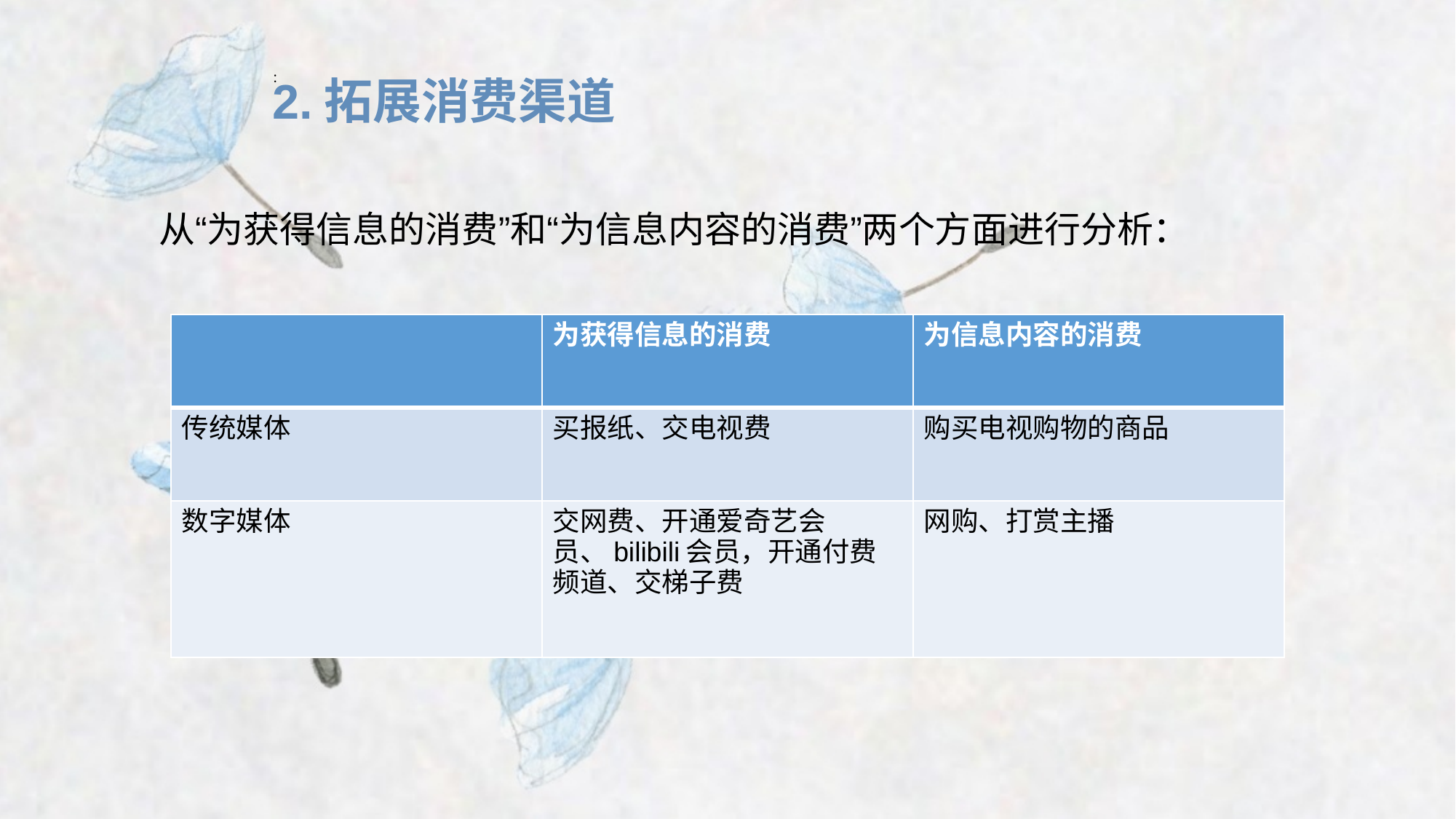

：

2.拓展消费渠道

从“为获得信息的消费”和“为信息内容的消费”两个方面进行分析：
|  | 为获得信息的消费 | 为信息内容的消费 |
| --- | --- | --- |
| 传统媒体 | 买报纸、交电视费 | 购买电视购物的商品 |
| 数字媒体 | 交网费、开通爱奇艺会员、bilibili会员，开通付费频道、交梯子费 | 网购、打赏主播 |